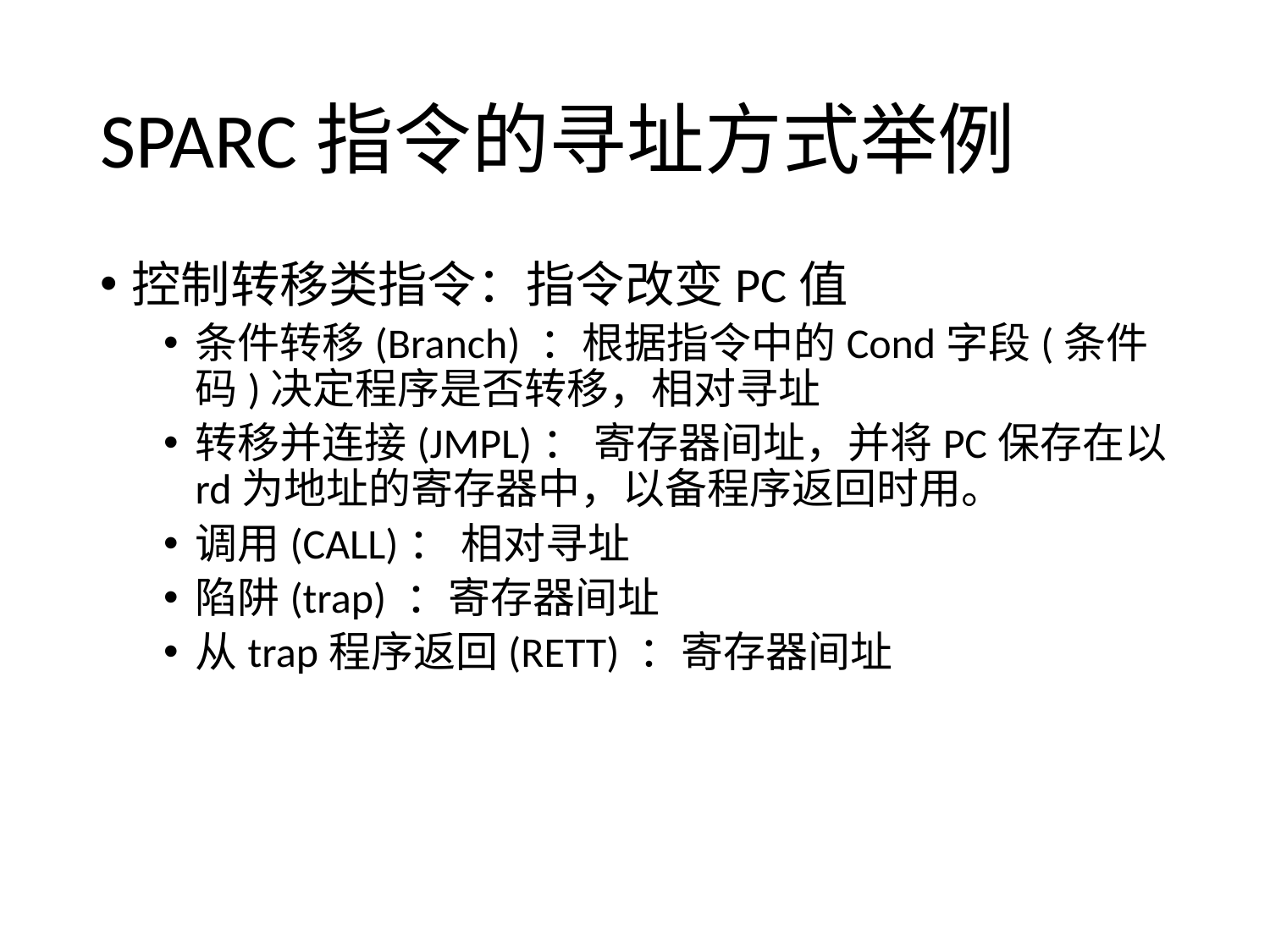

# SPARC指令的寻址方式举例
控制转移类指令：指令改变PC值
条件转移(Branch) ：根据指令中的Cond字段(条件码)决定程序是否转移，相对寻址
转移并连接(JMPL)： 寄存器间址，并将PC保存在以rd为地址的寄存器中，以备程序返回时用。
调用(CALL)： 相对寻址
陷阱(trap) ：寄存器间址
从trap程序返回(RETT) ：寄存器间址